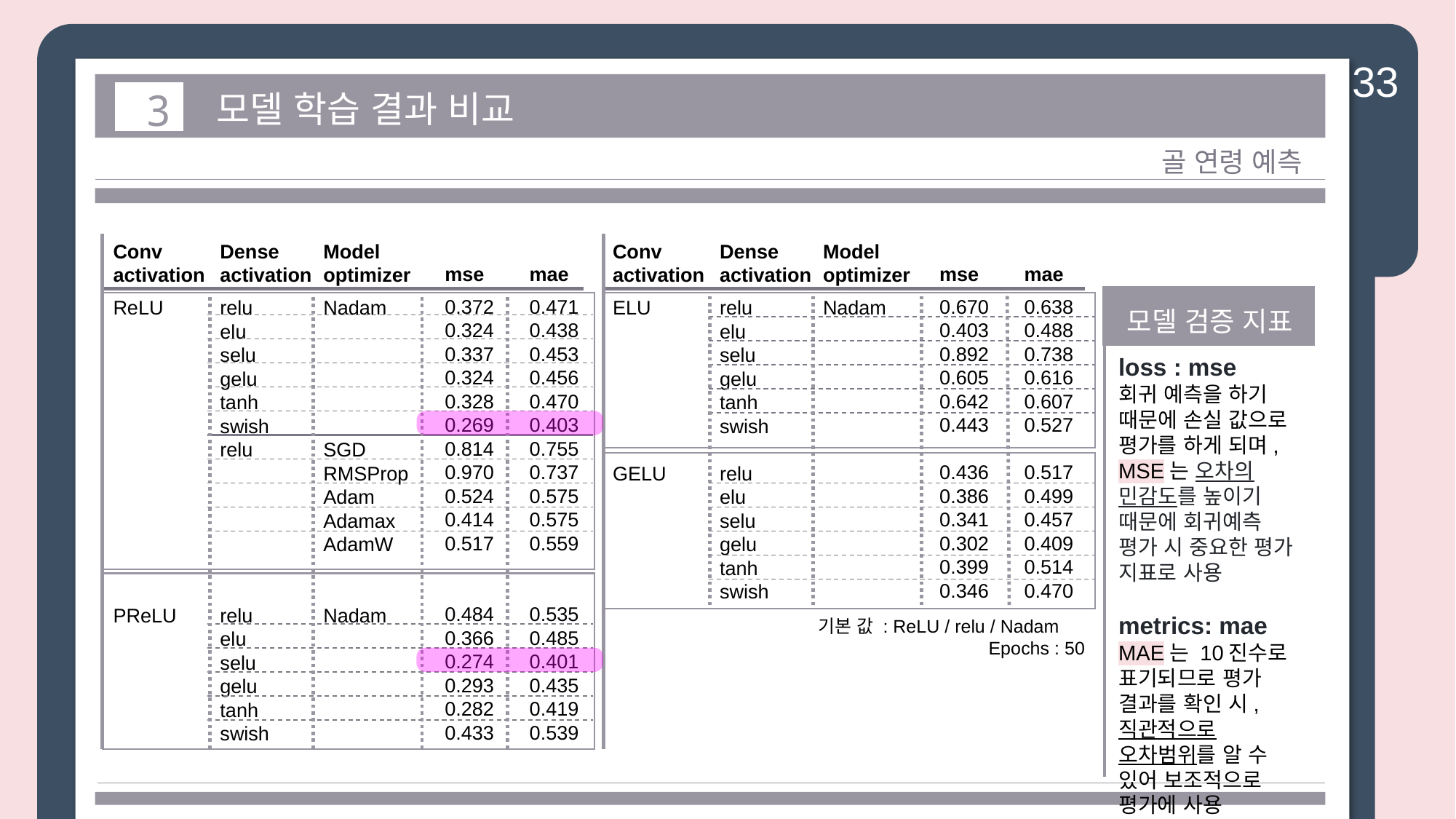

33

3

모델 학습 결과 비교
골 연령 예측

Conv
activation
ReLU

PReLU

Dense
activation
relu
elu
selu
gelu
tanh
swish
relu

relu
elu
selu
gelu
tanh
swish

Model
optimizer
Nadam

SGD
RMSProp
Adam
Adamax
AdamW

Nadam
Conv
activation
ELU

GELU
Dense
activation
relu
elu
selu
gelu
tanh
swish

relu
elu
selu
gelu
tanh
swish
Model
optimizer
Nadam
mse
0.372
0.324
0.337
0.324
0.328
0.269
0.814
0.970
0.524
0.414
0.517

0.484
0.366
0.274
0.293
0.282
0.433
mae
0.471
0.438
0.453
0.456
0.470
0.403
0.755
0.737
0.575
0.575
0.559

0.535
0.485
0.401
0.435
0.419
0.539
mse
0.670
0.403
0.892
0.605
0.642
0.443

0.436
0.386
0.341
0.302
0.399
0.346
mae
0.638
0.488
0.738
0.616
0.607
0.527

0.517
0.499
0.457
0.409
0.514
0.470

모델 검증 지표
loss : mse
회귀 예측을 하기 때문에 손실 값으로 평가를 하게 되며,
MSE는 오차의 민감도를 높이기 때문에 회귀예측 평가 시 중요한 평가 지표로 사용

metrics: mae
MAE는 10진수로 표기되므로 평가 결과를 확인 시,
직관적으로 오차범위를 알 수 있어 보조적으로 평가에 사용

기본 값 : ReLU / relu / Nadam
Epochs : 50